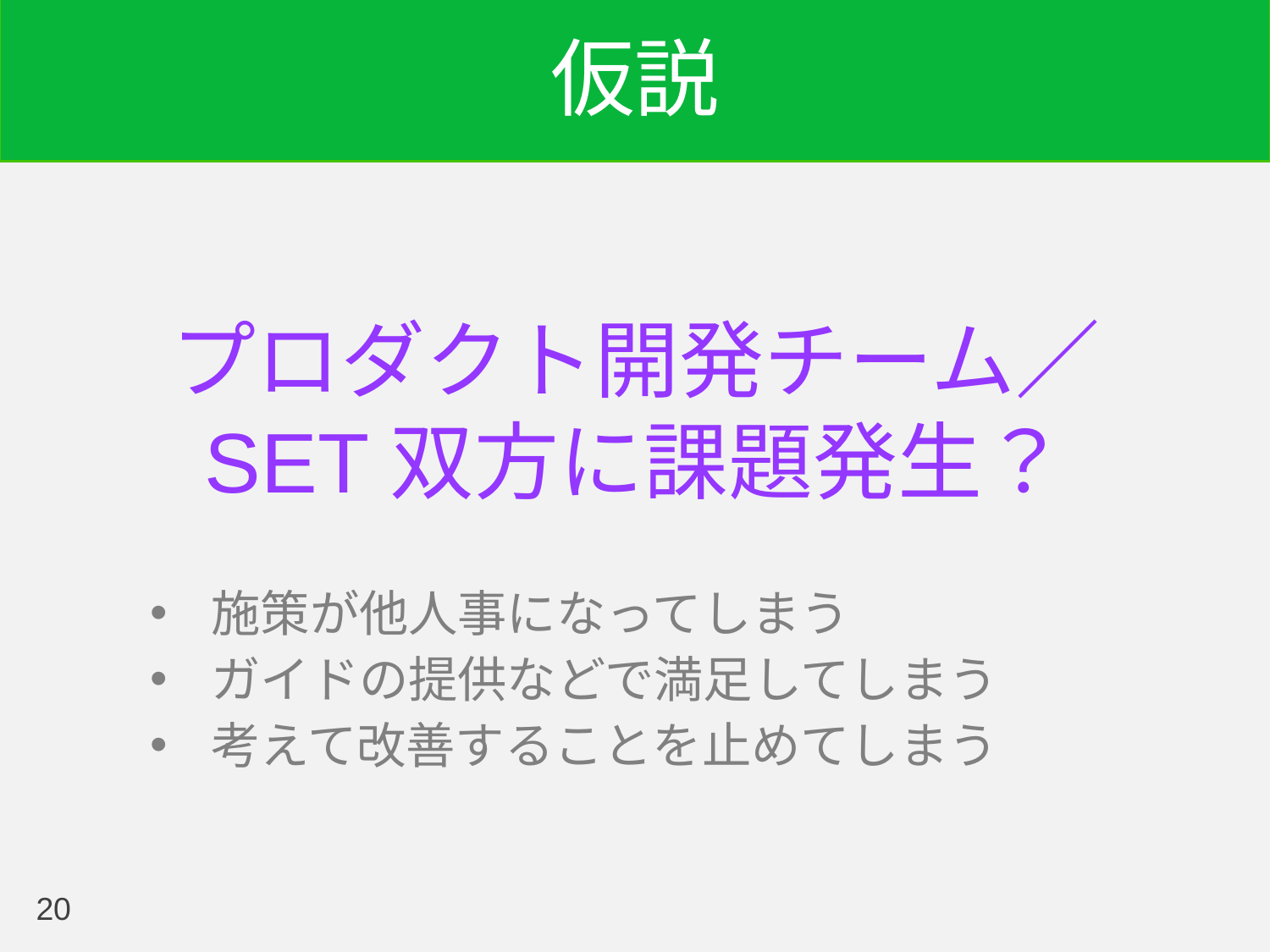

# 仮説
プロダクト開発チーム／
SET双方に課題発生？

施策が他人事になってしまう
ガイドの提供などで満足してしまう
考えて改善することを止めてしまう
20